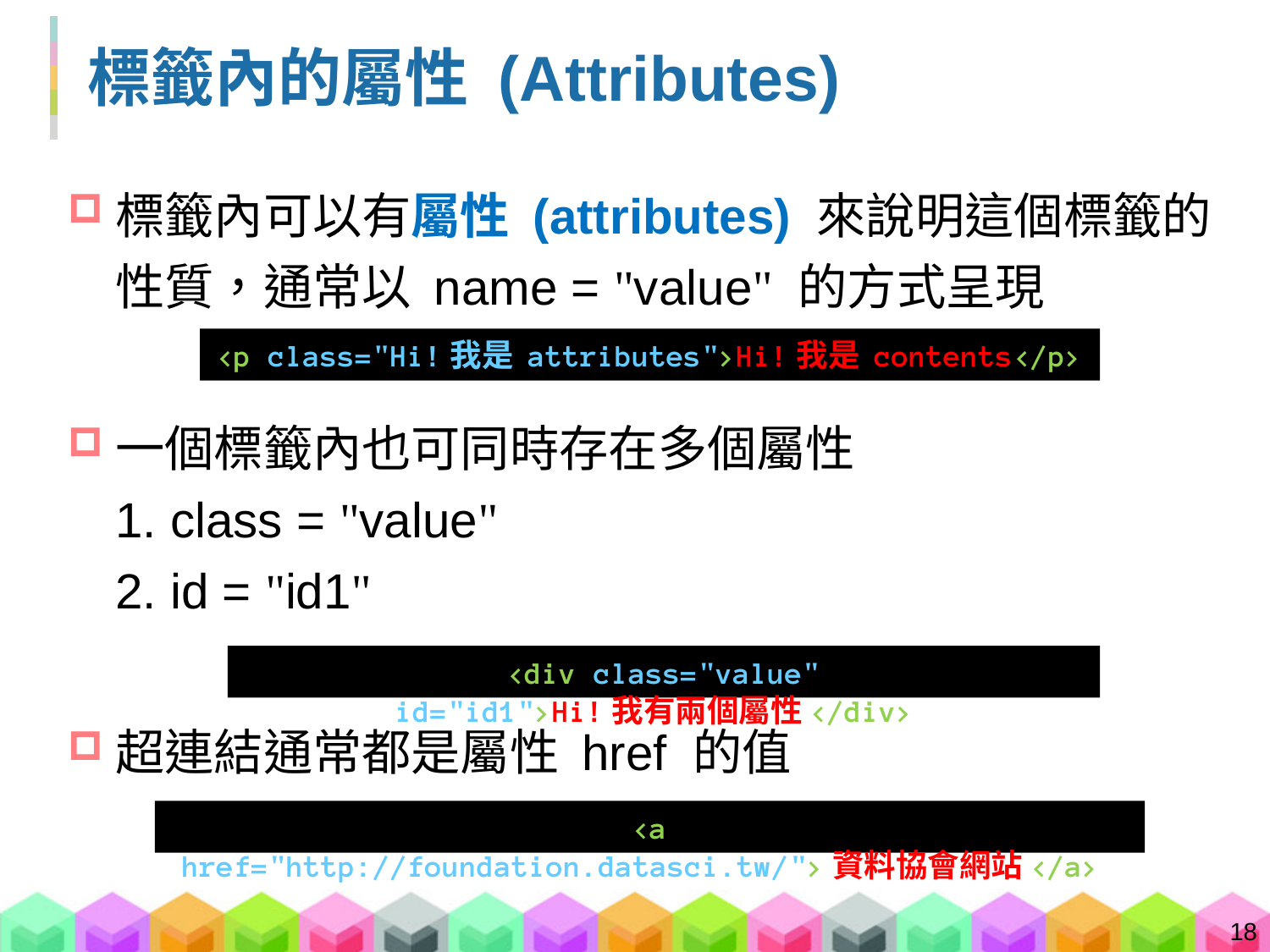

# 標籤內的屬性 (Attributes)
標籤內可以有屬性 (attributes) 來說明這個標籤的性質，通常以 name = "value" 的方式呈現

一個標籤內也可同時存在多個屬性
1. class = "value"
2. id = "id1"

超連結通常都是屬性 href 的值
<p class="Hi!我是 attributes">Hi!我是 contents</p>
<div class="value" id="id1">Hi!我有兩個屬性</div>
<a href="http://foundation.datasci.tw/">資料協會網站</a>
18